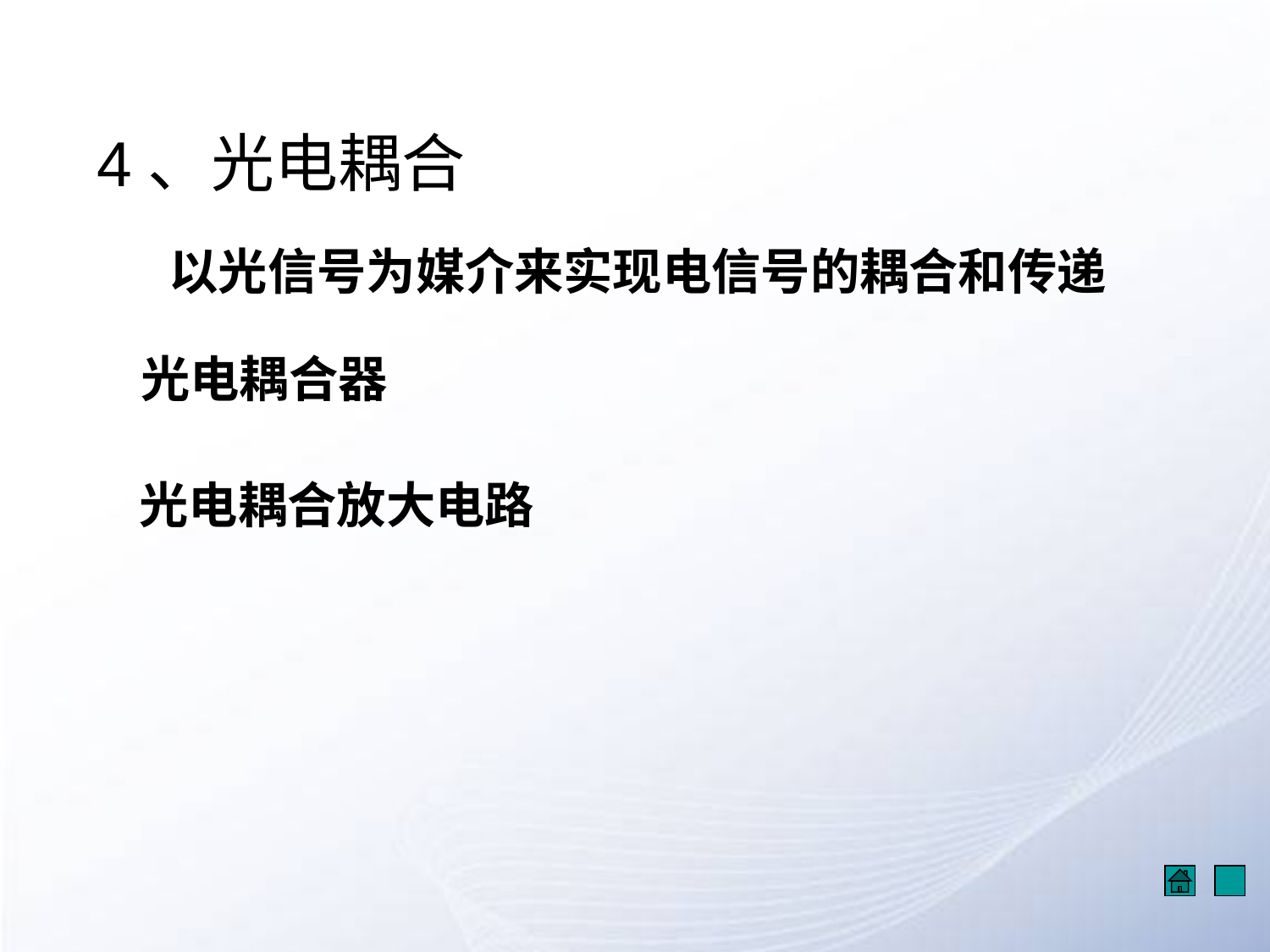

# 4、光电耦合
      以光信号为媒介来实现电信号的耦合和传递

光电耦合器
光电耦合放大电路